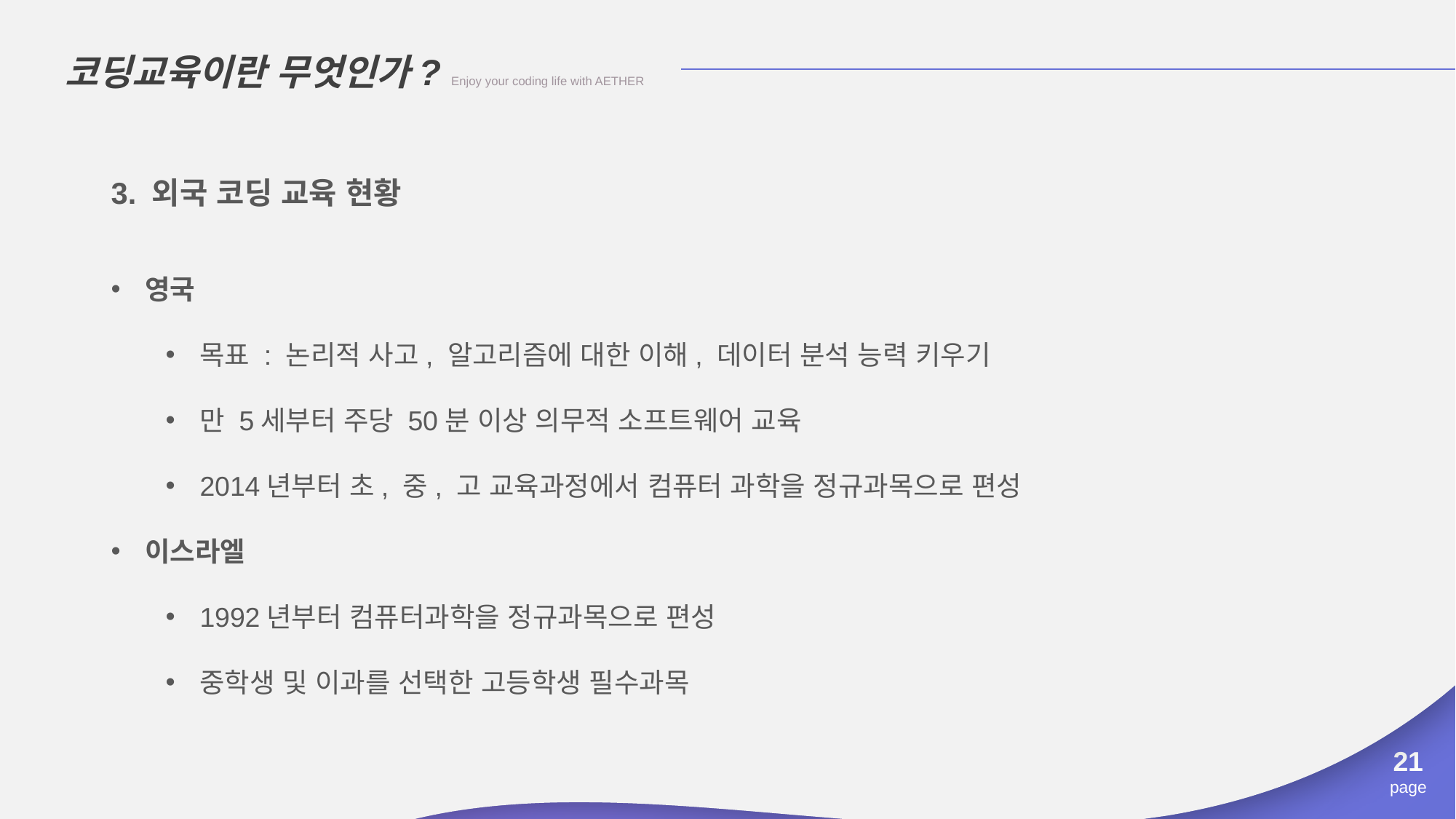

코딩교육이란 무엇인가? Enjoy your coding life with AETHER
3. 외국 코딩 교육 현황
영국
목표 : 논리적 사고, 알고리즘에 대한 이해, 데이터 분석 능력 키우기
만 5세부터 주당 50분 이상 의무적 소프트웨어 교육
2014년부터 초, 중, 고 교육과정에서 컴퓨터 과학을 정규과목으로 편성
이스라엘
1992년부터 컴퓨터과학을 정규과목으로 편성
중학생 및 이과를 선택한 고등학생 필수과목
21
page